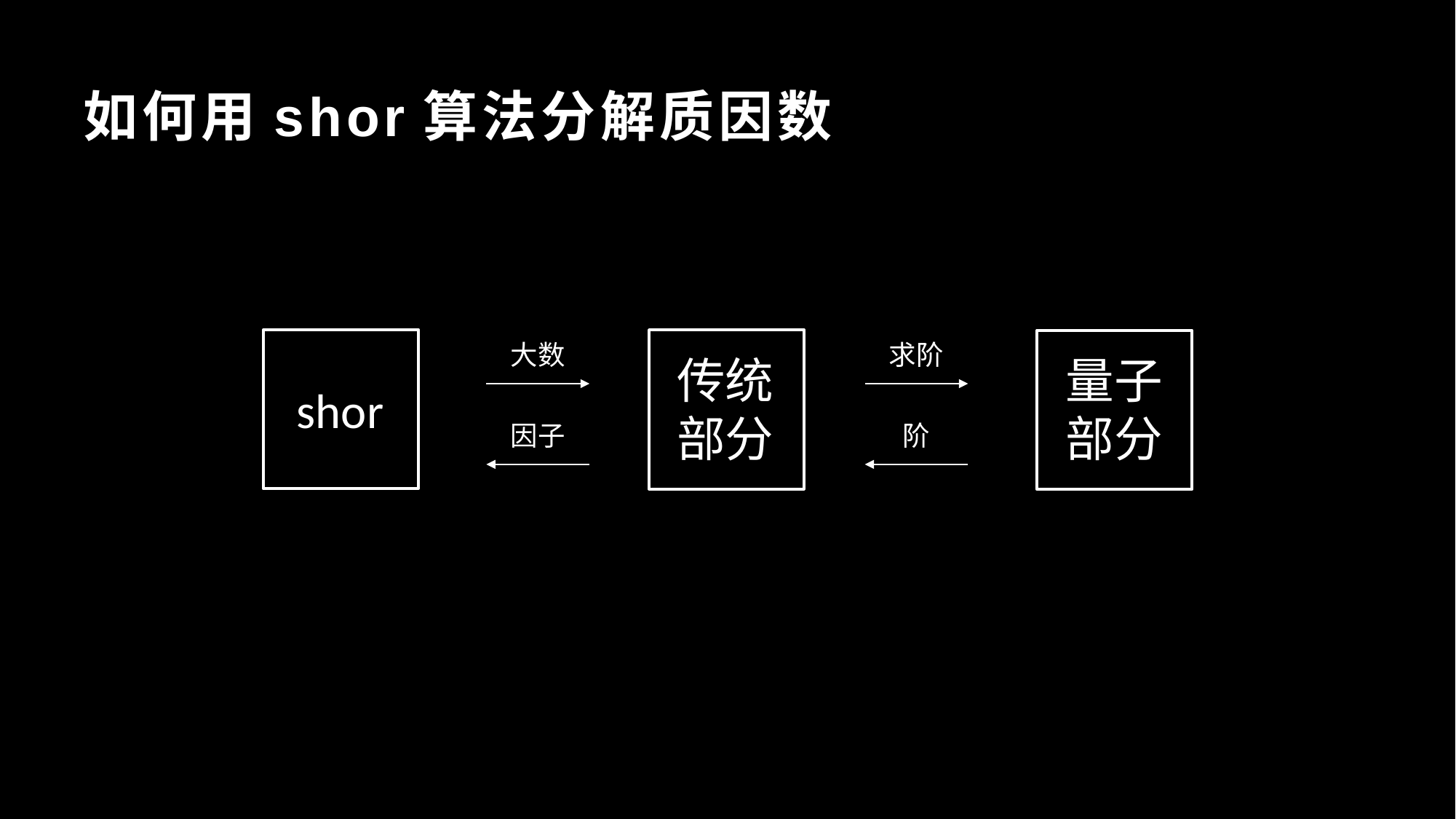

如何用shor算法分解质因数

大数
求阶
传统部分
量子部分
shor
因子
阶